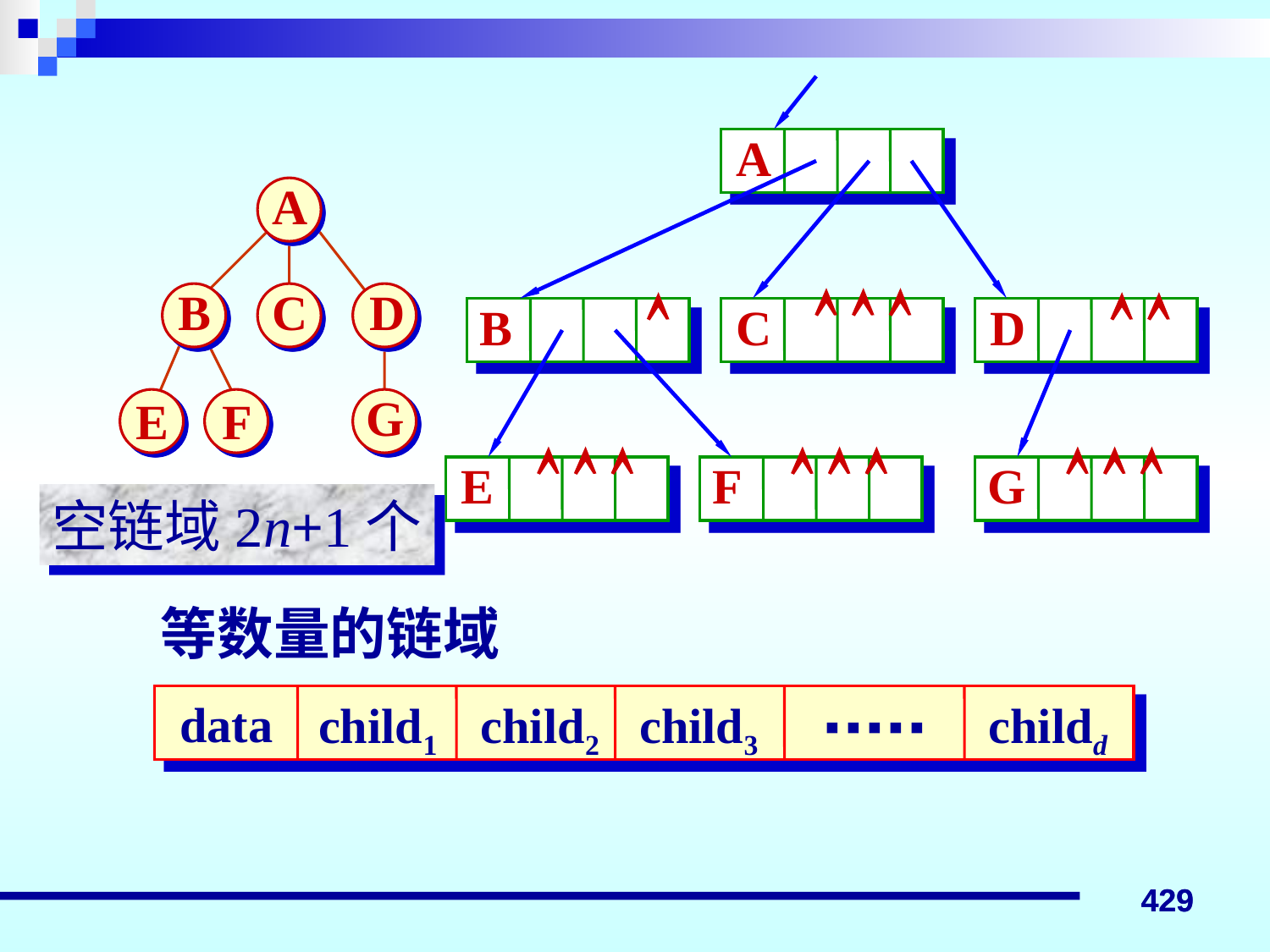

A

A

∧ ∧ ∧
B
C
D
∧
∧ ∧

B
C
D

G
E
F

∧ ∧ ∧
∧ ∧ ∧
∧ ∧ ∧
E
F
G

 data

child1
child2
child3
childd

空链域2n+1个
等数量的链域
429
429